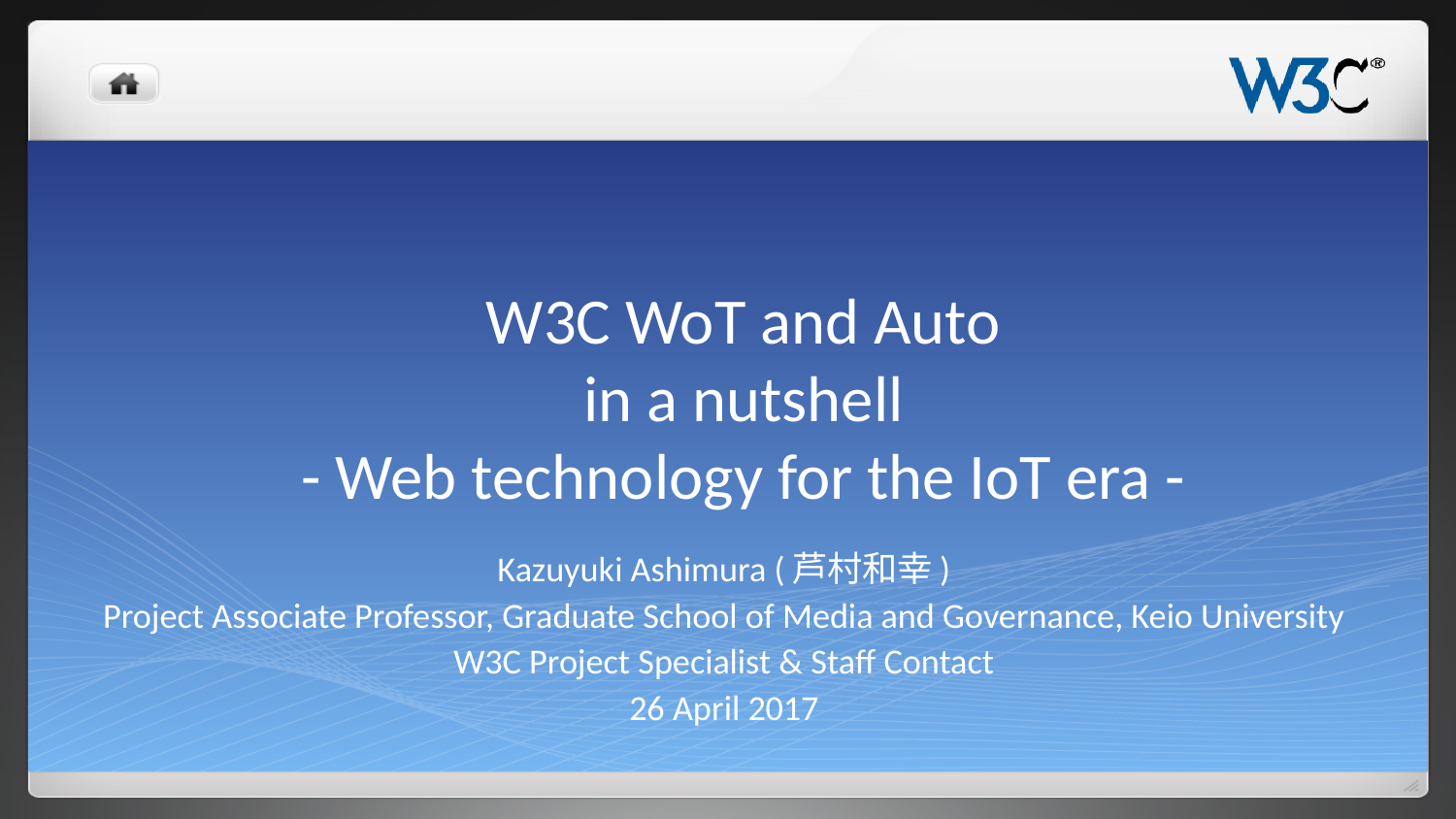

# W3C WoT and Auto in a nutshell - Web technology for the IoT era -
Kazuyuki Ashimura (芦村和幸)
Project Associate Professor, Graduate School of Media and Governance, Keio University
W3C Project Specialist & Staff Contact
26 April 2017